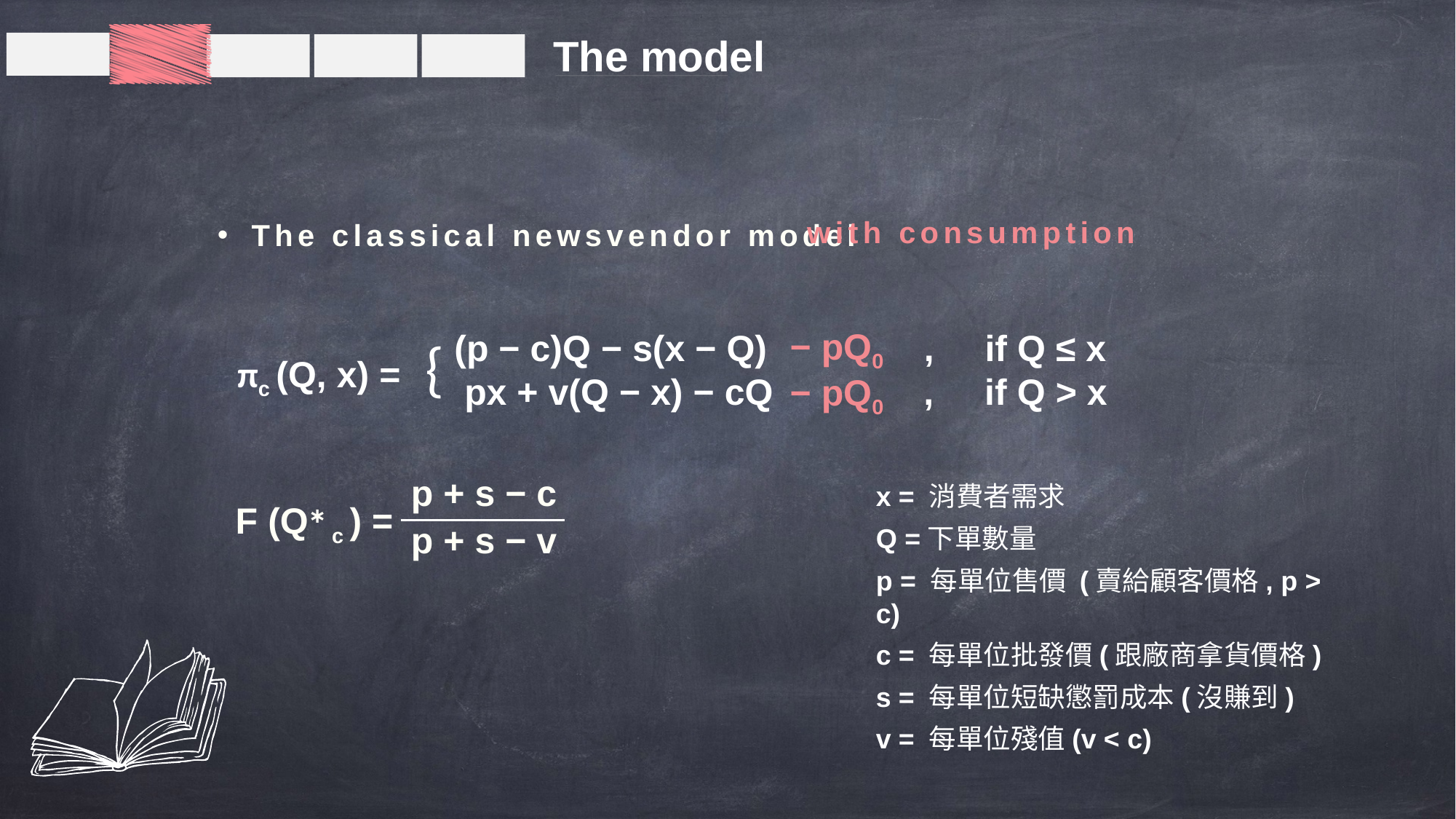

The model

with consumption
The classical newsvendor model
− pQ0
(p − c)Q − s(x − Q)	              ,     if Q ≤ x
 px + v(Q − x) − cQ	              ,     if Q > x
{
πc (Q, x) =
− pQ0
p + s − c
x = 消費者需求
Q =下單數量
p = 每單位售價 (賣給顧客價格, p > c)
c = 每單位批發價(跟廠商拿貨價格)
s = 每單位短缺懲罰成本(沒賺到)
v = 每單位殘值(v < c)
F (Q∗ c ) =
p + s − v